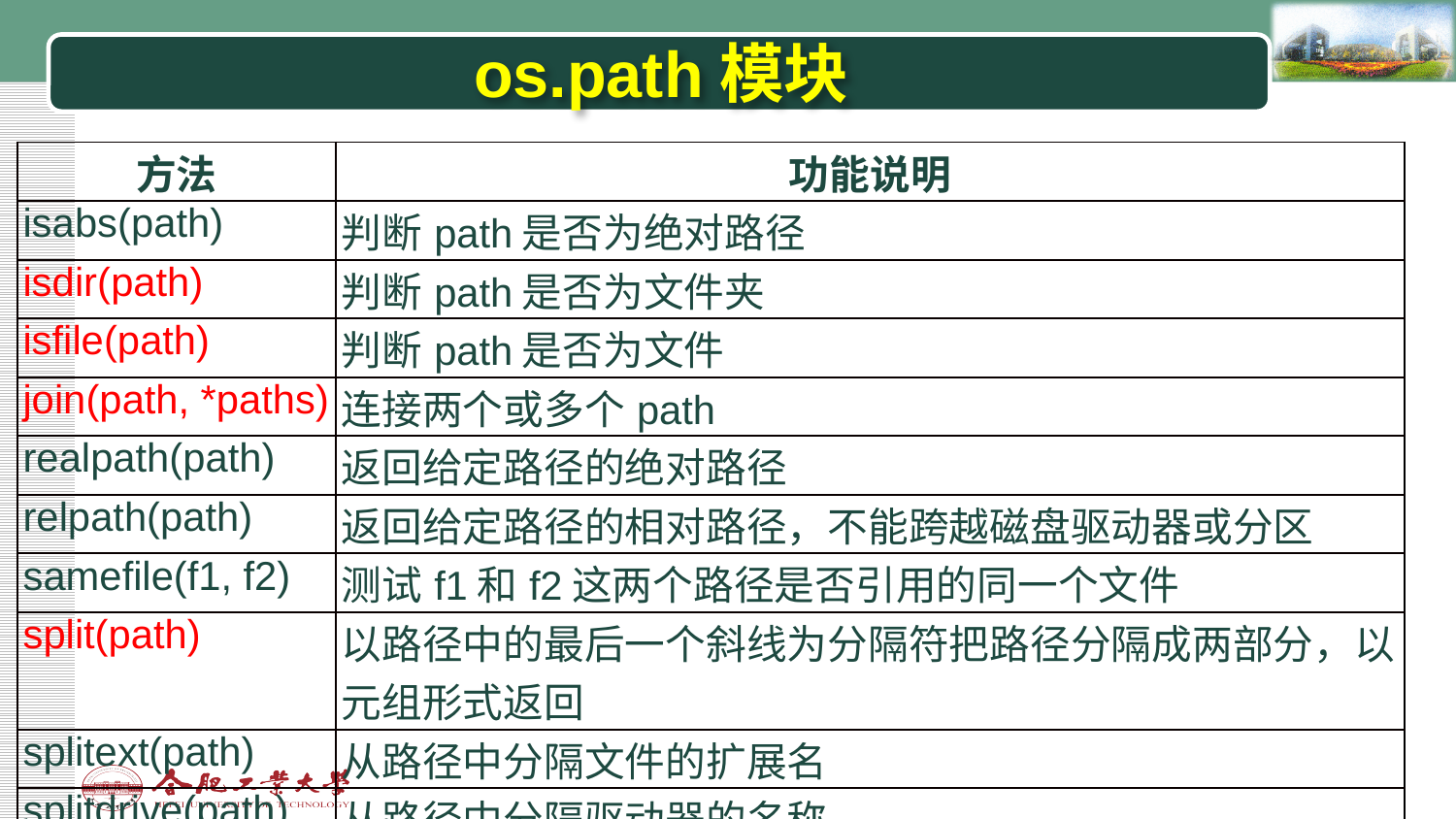

# os.path模块
| 方法 | 功能说明 |
| --- | --- |
| isabs(path) | 判断path是否为绝对路径 |
| isdir(path) | 判断path是否为文件夹 |
| isfile(path) | 判断path是否为文件 |
| join(path, \*paths) | 连接两个或多个path |
| realpath(path) | 返回给定路径的绝对路径 |
| relpath(path) | 返回给定路径的相对路径，不能跨越磁盘驱动器或分区 |
| samefile(f1, f2) | 测试f1和f2这两个路径是否引用的同一个文件 |
| split(path) | 以路径中的最后一个斜线为分隔符把路径分隔成两部分，以元组形式返回 |
| splitext(path) | 从路径中分隔文件的扩展名 |
| splitdrive(path) | 从路径中分隔驱动器的名称 |